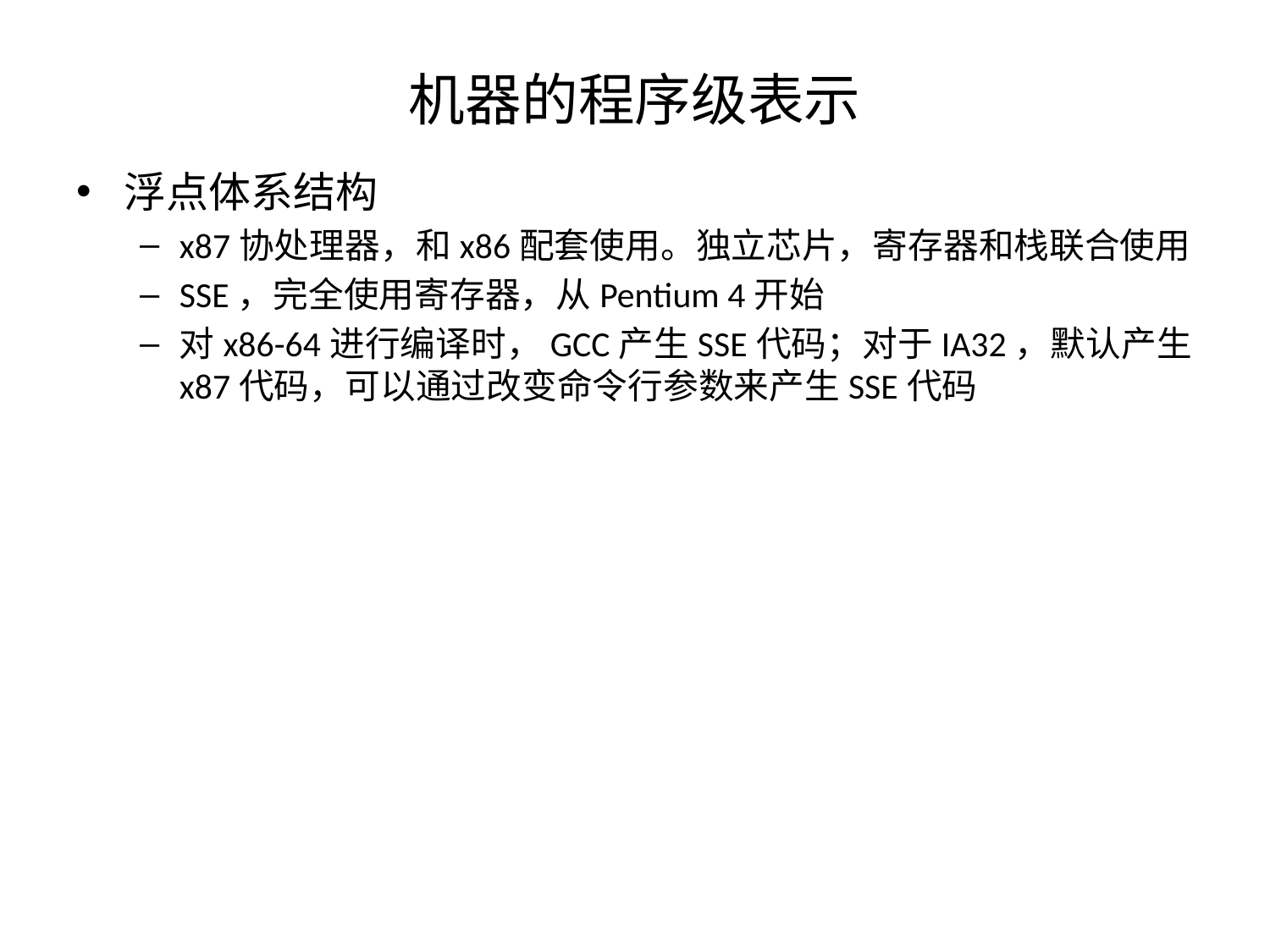

# 机器的程序级表示
浮点体系结构
x87协处理器，和x86配套使用。独立芯片，寄存器和栈联合使用
SSE，完全使用寄存器，从Pentium 4开始
对x86-64进行编译时，GCC产生SSE代码；对于IA32，默认产生x87代码，可以通过改变命令行参数来产生SSE代码